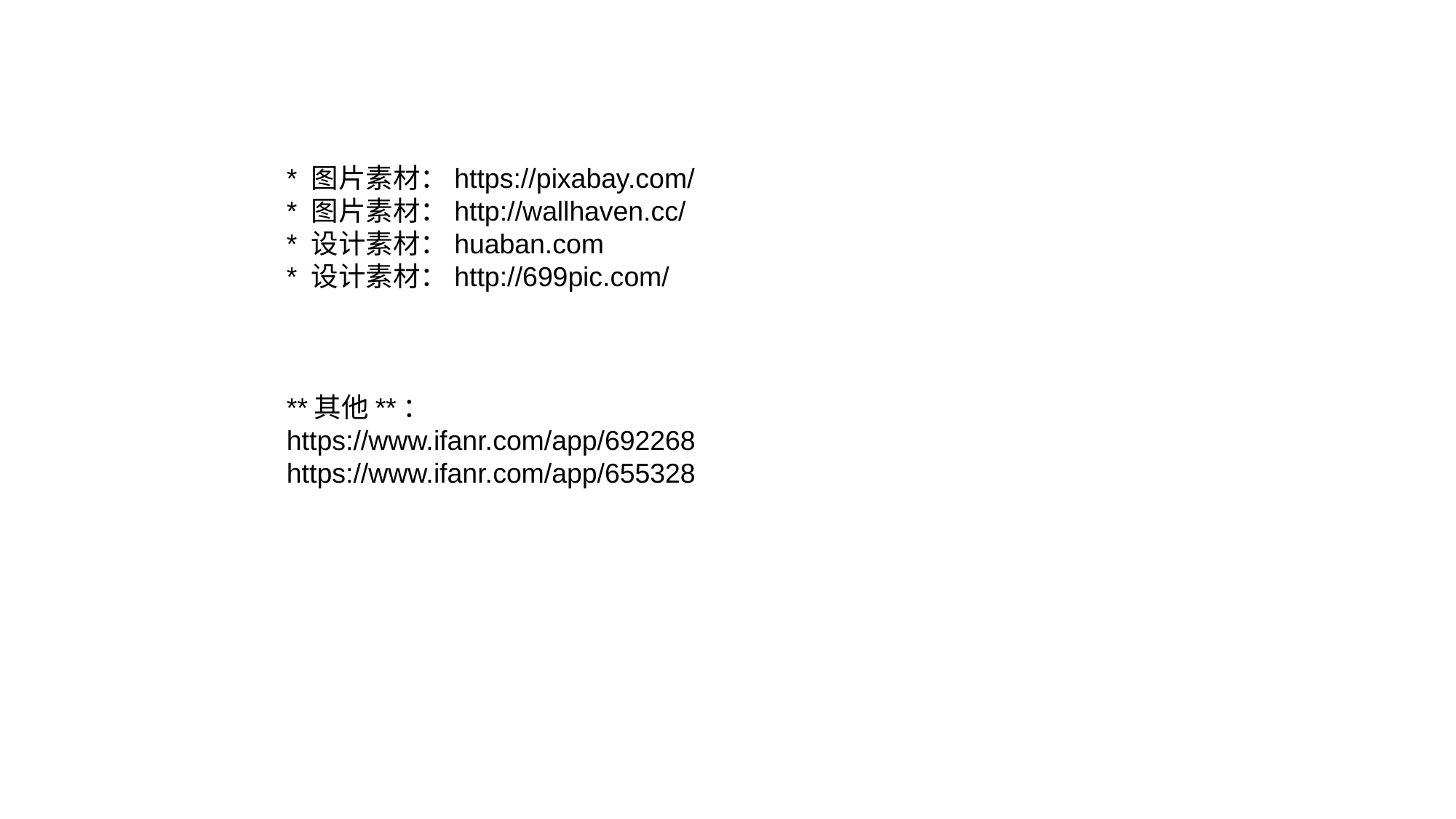

* 图片素材：https://pixabay.com/
* 图片素材：http://wallhaven.cc/
* 设计素材：huaban.com
* 设计素材：http://699pic.com/

**其他**：
https://www.ifanr.com/app/692268
https://www.ifanr.com/app/655328